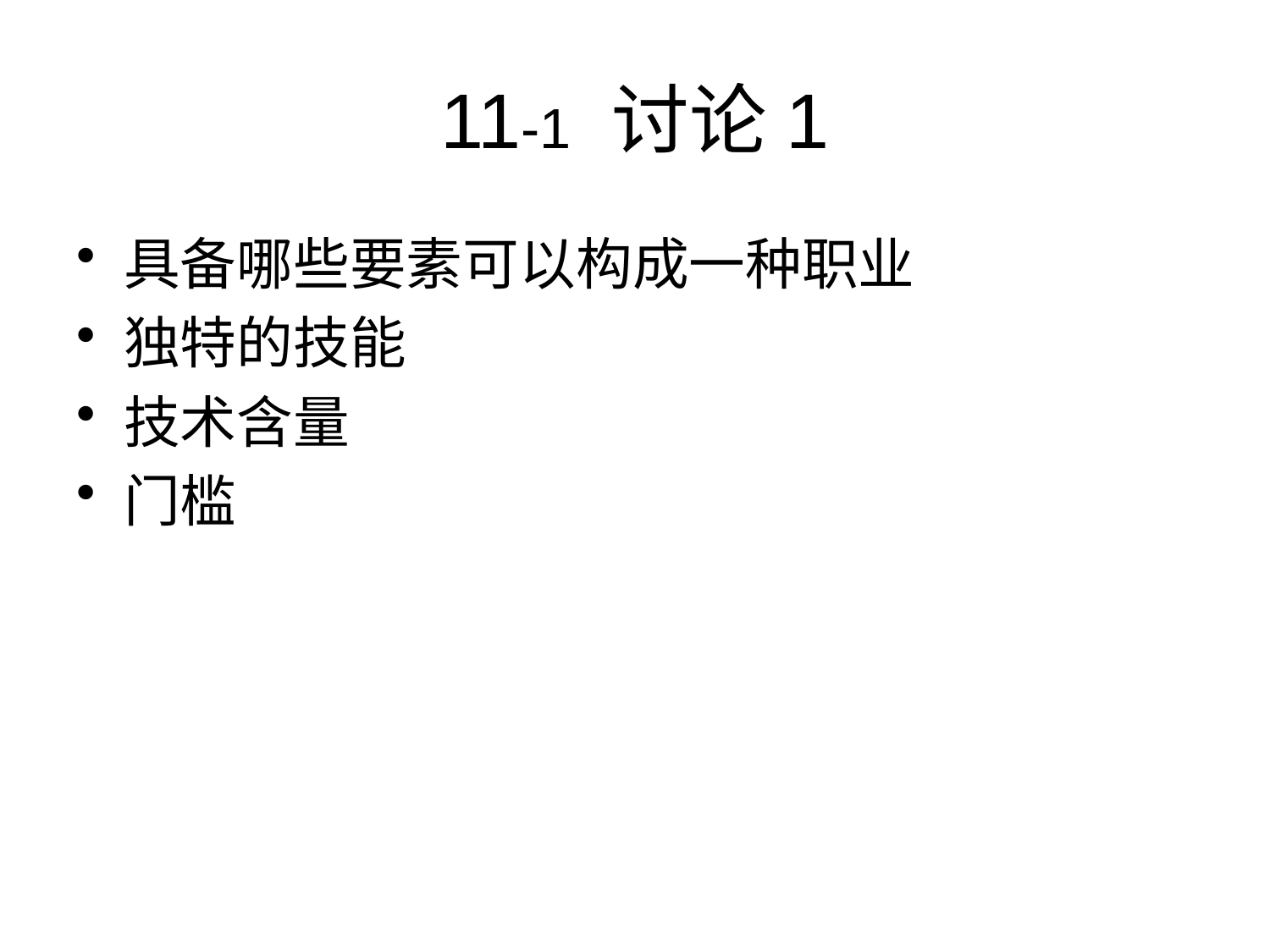

# 11-1 讨论1
具备哪些要素可以构成一种职业
独特的技能
技术含量
门槛